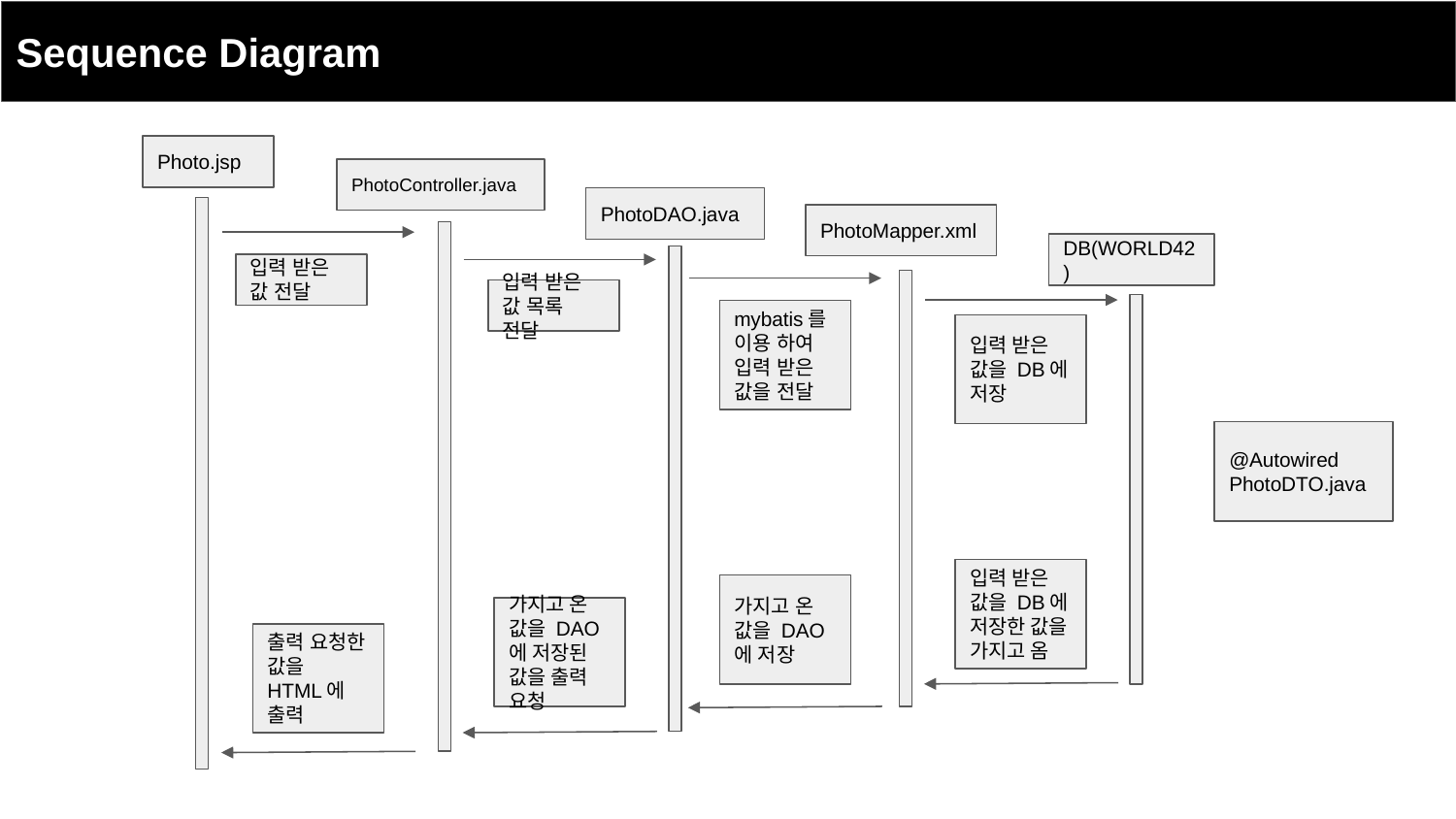

Sequence Diagram
Photo.jsp
PhotoController.java
PhotoDAO.java

PhotoMapper.xml

DB(WORLD42)

입력 받은 값 전달

입력 받은 값 목록 전달

mybatis를 이용 하여 입력 받은 값을 전달
입력 받은 값을 DB에 저장
@Autowired
PhotoDTO.java
입력 받은 값을 DB에 저장한 값을 가지고 옴
가지고 온 값을 DAO에 저장
가지고 온 값을 DAO에 저장된 값을 출력 요청
출력 요청한 값을 HTML에 출력